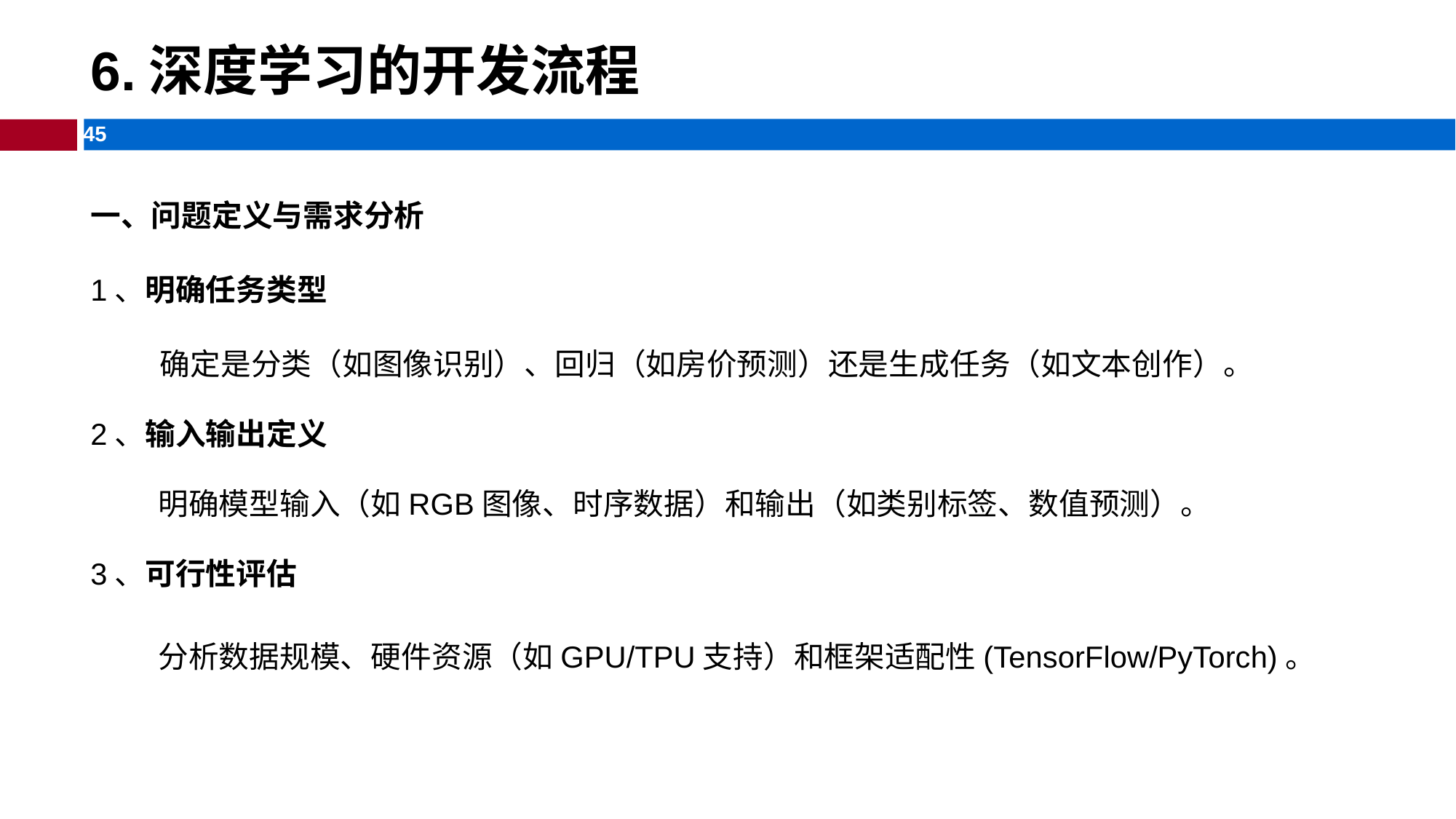

# 6.深度学习的开发流程
一、问题定义与需求分析
1、明确任务类型​
         确定是分类（如图像识别）、回归（如房价预测）还是生成任务（如文本创作）。
2、输入输出定义​​
         明确模型输入（如RGB图像、时序数据）和输出（如类别标签、数值预测）。
3、可行性评估​
         分析数据规模、硬件资源（如GPU/TPU支持）和框架适配性(TensorFlow/PyTorch)。